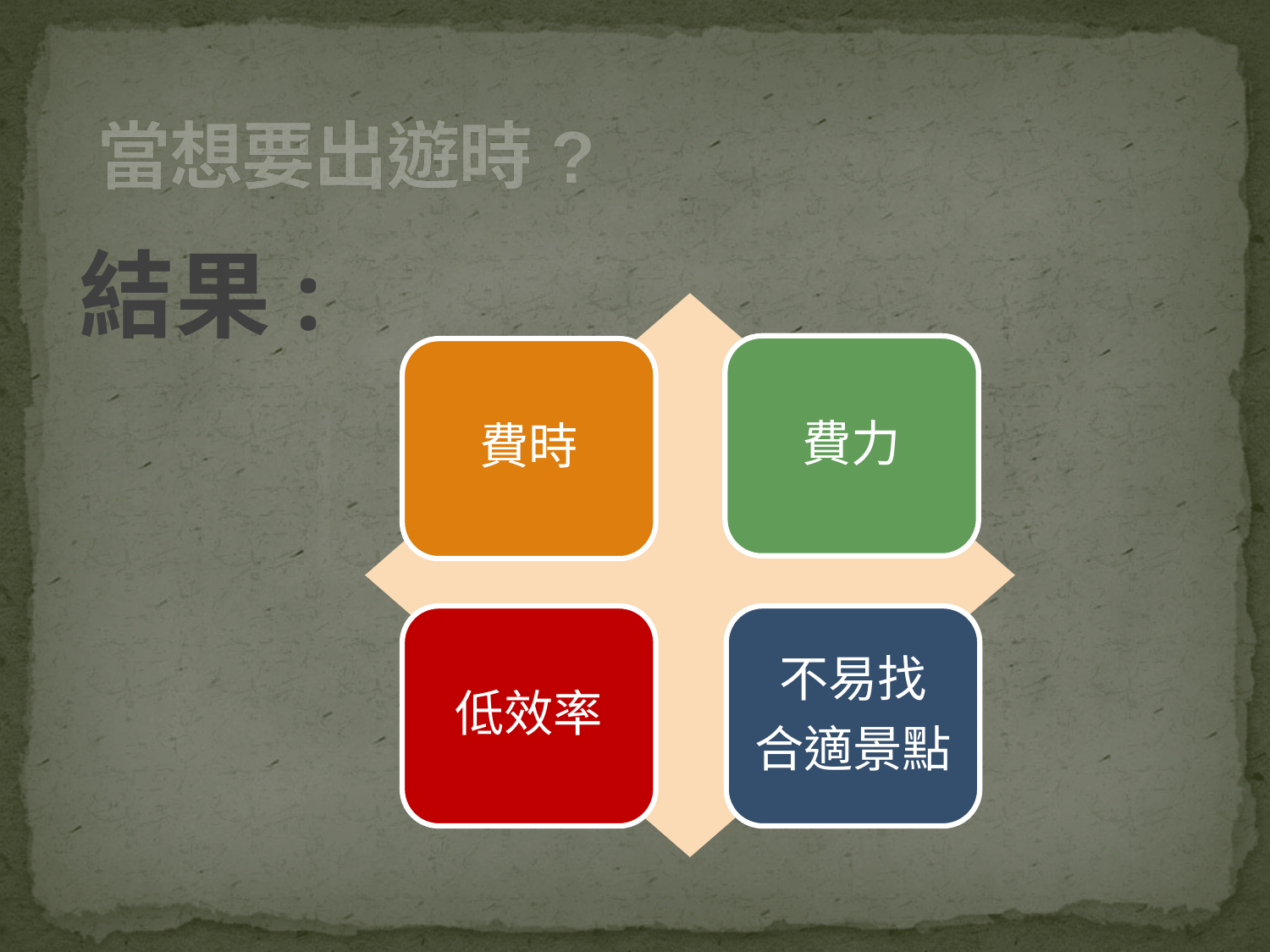

當想要出遊時?
結果:

費力
費時
低效率
不易找
合適景點